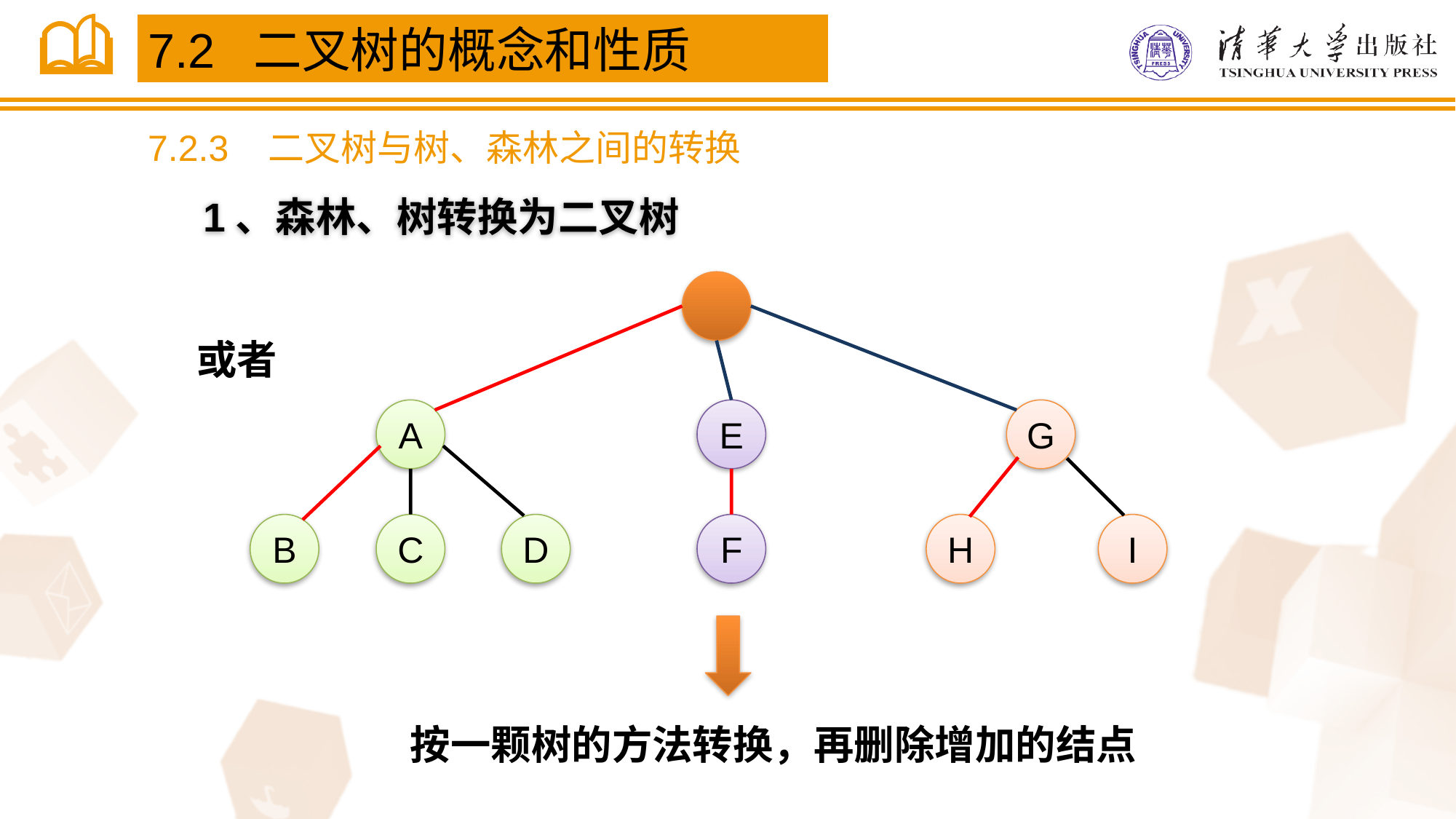

7.2  二叉树的概念和性质

7.2.3   二叉树与树、森林之间的转换
1、森林、树转换为二叉树

或者
A
E
G

B
C
D
F
H
I

按一颗树的方法转换，再删除增加的结点